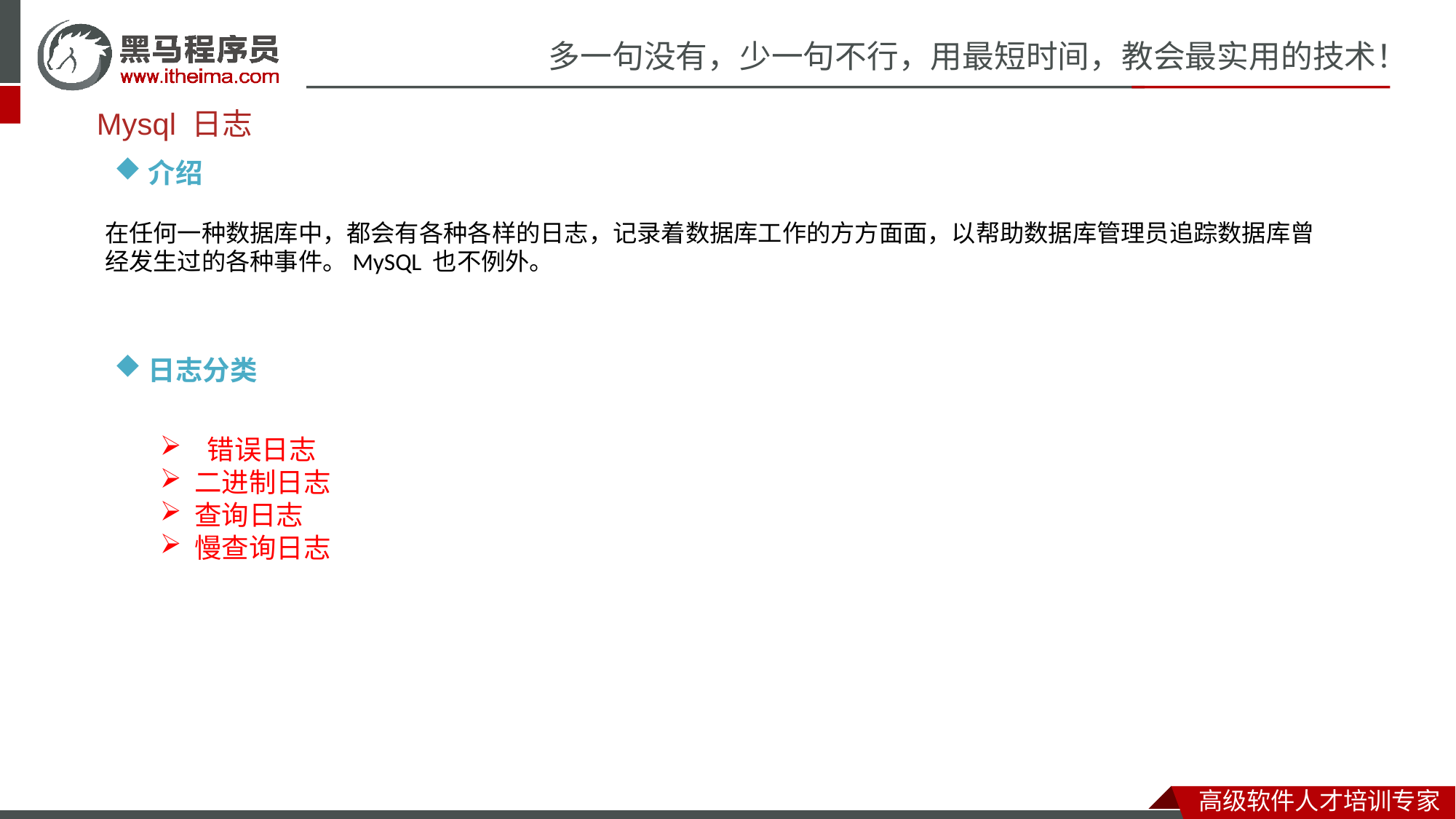

Mysql 日志
介绍
在任何一种数据库中，都会有各种各样的日志，记录着数据库工作的方方面面，以帮助数据库管理员追踪数据库曾经发生过的各种事件。MySQL 也不例外。
日志分类
 错误日志
二进制日志
查询日志
慢查询日志